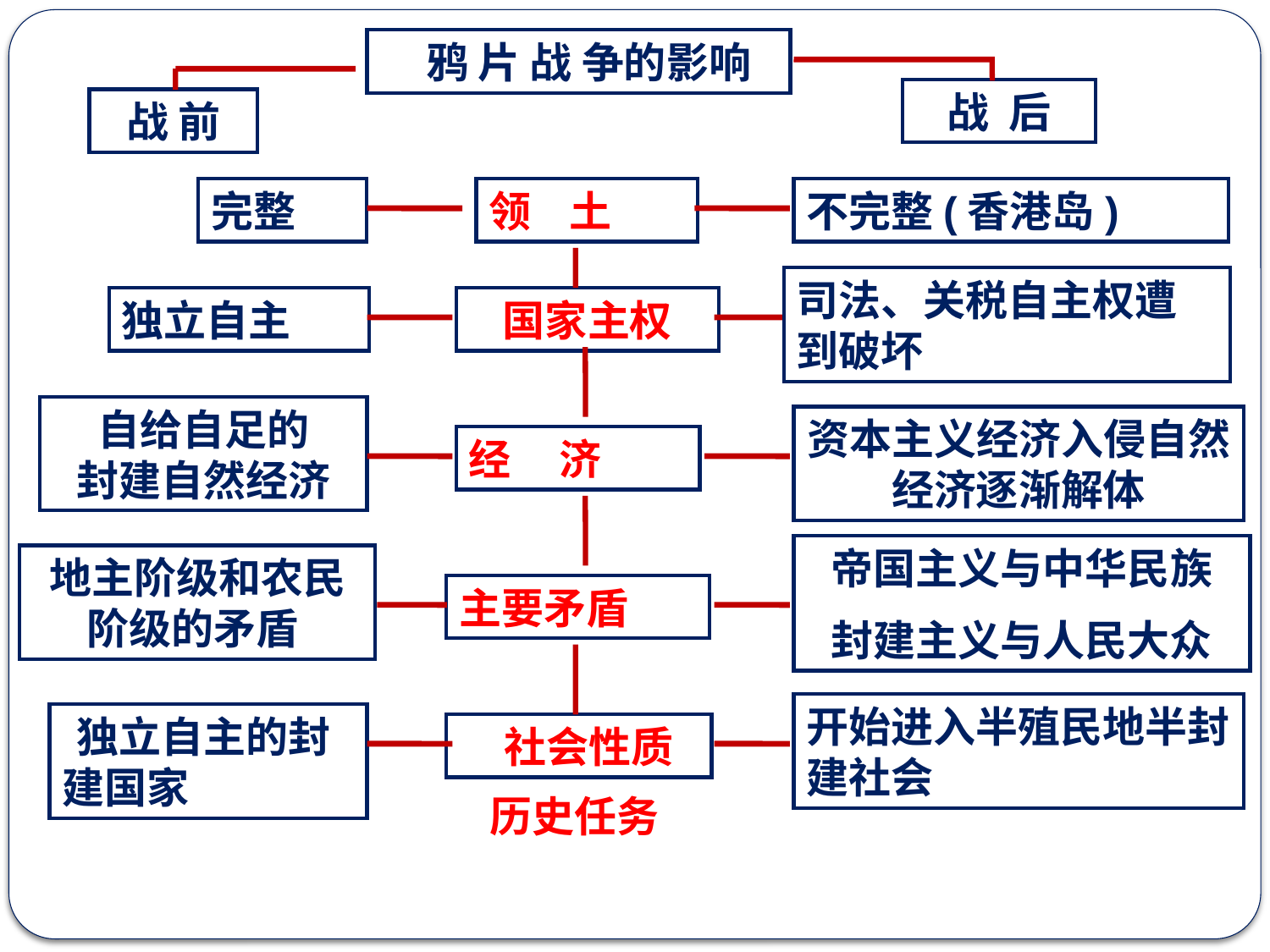

鸦 片 战 争的影响

战  后
战 前
完整
领    土
不完整(香港岛)

司法、关税自主权遭到破坏
独立自主
国家主权

自给自足的
封建自然经济
资本主义经济入侵自然经济逐渐解体

经     济

帝国主义与中华民族
封建主义与人民大众
地主阶级和农民阶级的矛盾
主要矛盾

开始进入半殖民地半封建社会
 独立自主的封建国家
 社会性质

历史任务